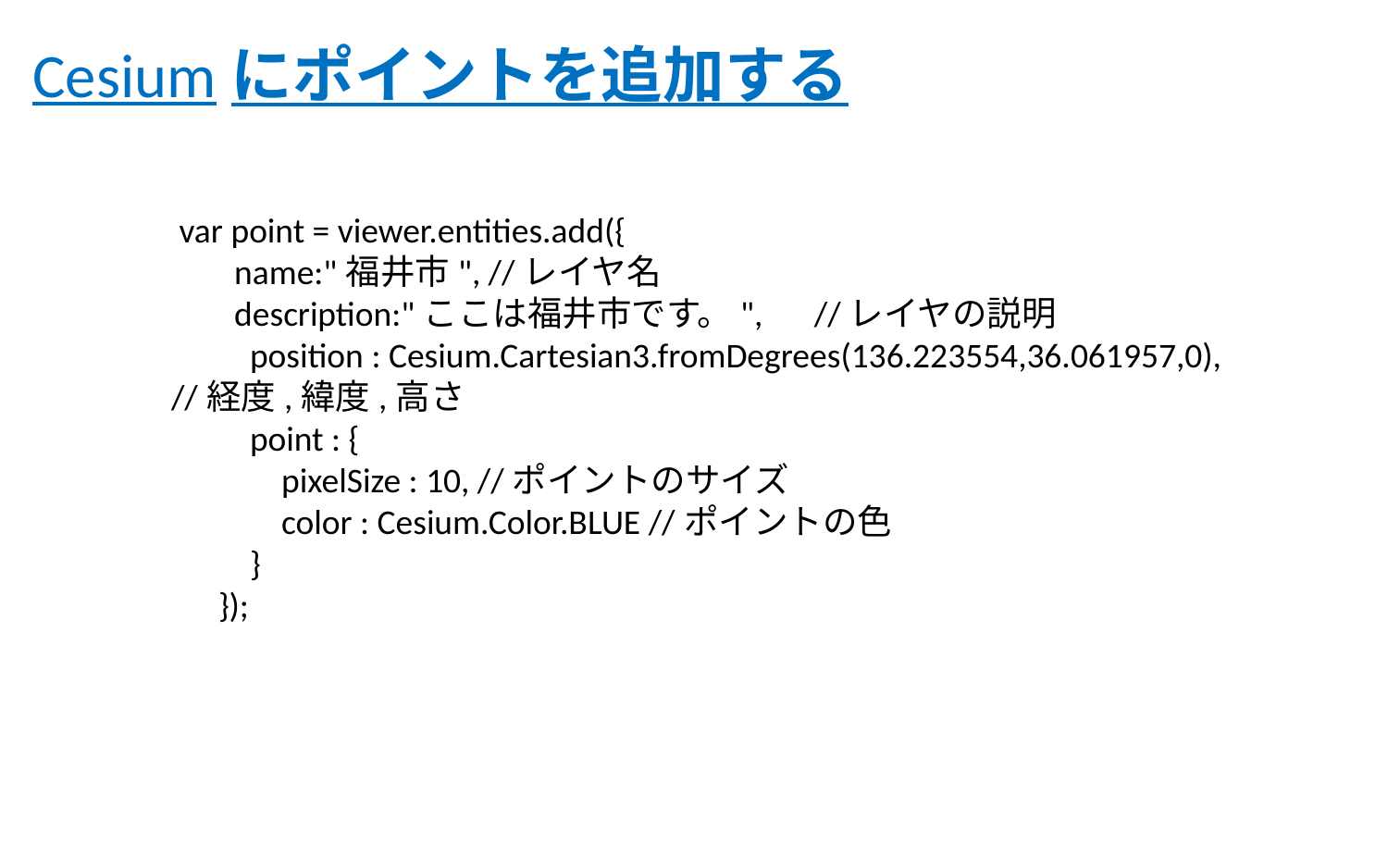

# Cesiumにポイントを追加する
 var point = viewer.entities.add({
        name:"福井市", //レイヤ名
        description:"ここは福井市です。",　//レイヤの説明
          position : Cesium.Cartesian3.fromDegrees(136.223554,36.061957,0), //経度,緯度,高さ
          point : {
              pixelSize : 10, //ポイントのサイズ
              color : Cesium.Color.BLUE //ポイントの色
          }
      });